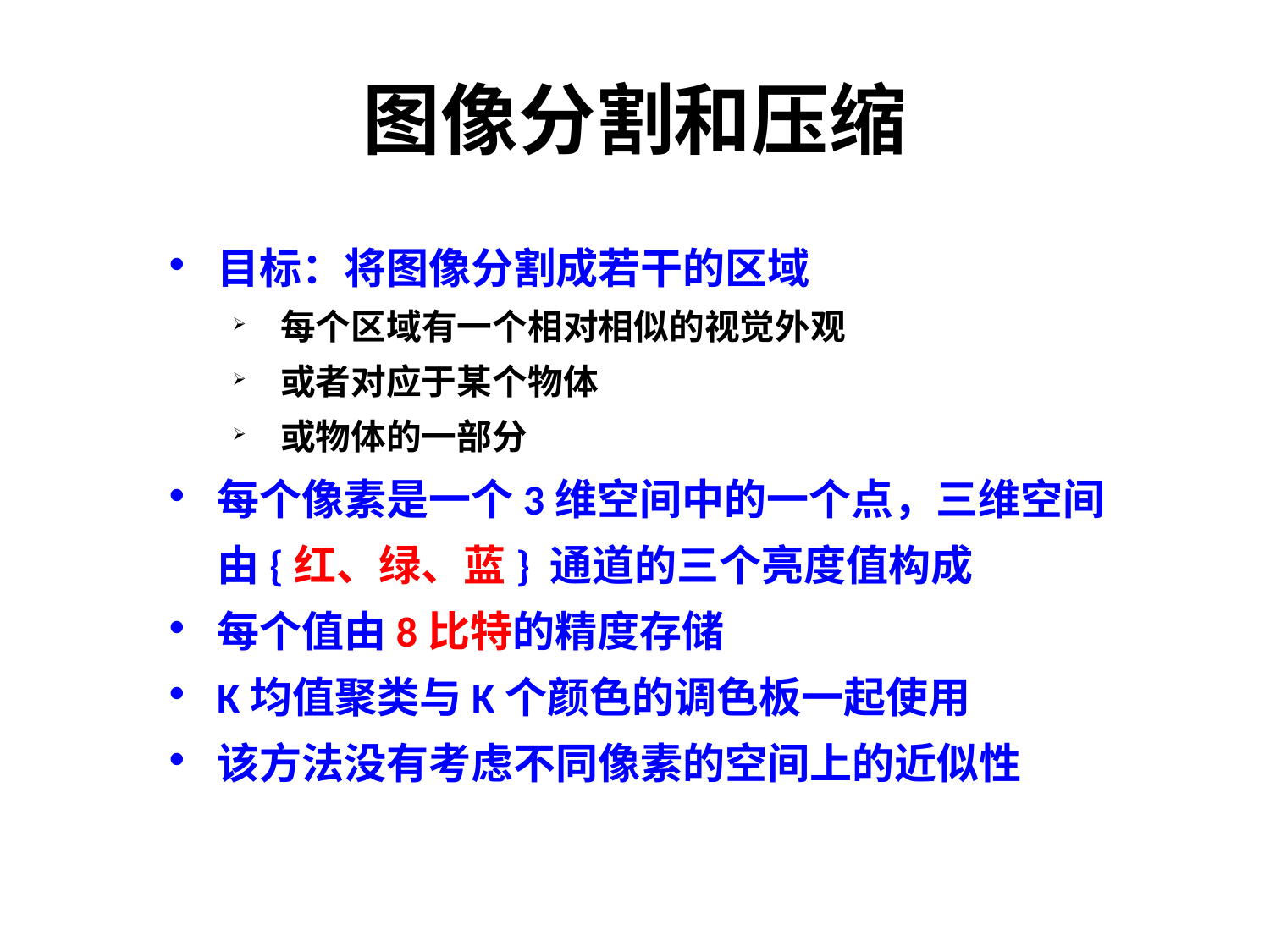

# 图像分割和压缩
目标：将图像分割成若干的区域
每个区域有⼀个相对相似的视觉外观
或者对应于某个物体
或物体的⼀部分
每个像素是⼀个3维空间中的⼀个点，三维空间由{红、绿、蓝} 通道的三个亮度值构成
每个值由8比特的精度存储
K均值聚类与K个颜色的调色板一起使用
该方法没有考虑不同像素的空间上的近似性
27